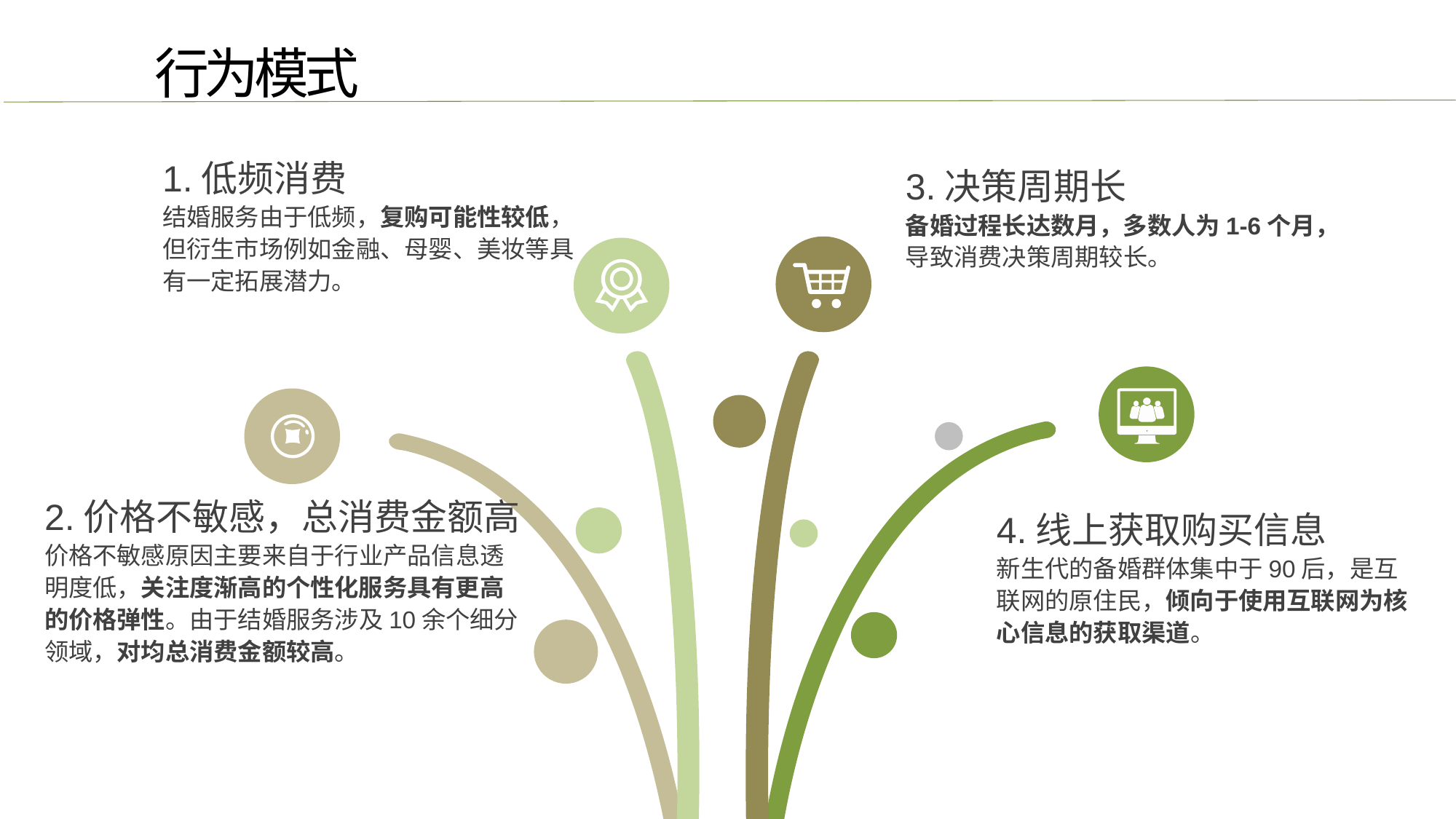

行为模式
1.低频消费
结婚服务由于低频，复购可能性较低，但衍生市场例如金融、母婴、美妆等具有一定拓展潜力。
3.决策周期长
备婚过程长达数月，多数人为1-6个月，导致消费决策周期较长。

2.价格不敏感，总消费金额高
价格不敏感原因主要来自于行业产品信息透明度低，关注度渐高的个性化服务具有更高的价格弹性。由于结婚服务涉及10余个细分领域，对均总消费金额较高。
4.线上获取购买信息
新生代的备婚群体集中于90后，是互联网的原住民，倾向于使用互联网为核心信息的获取渠道。